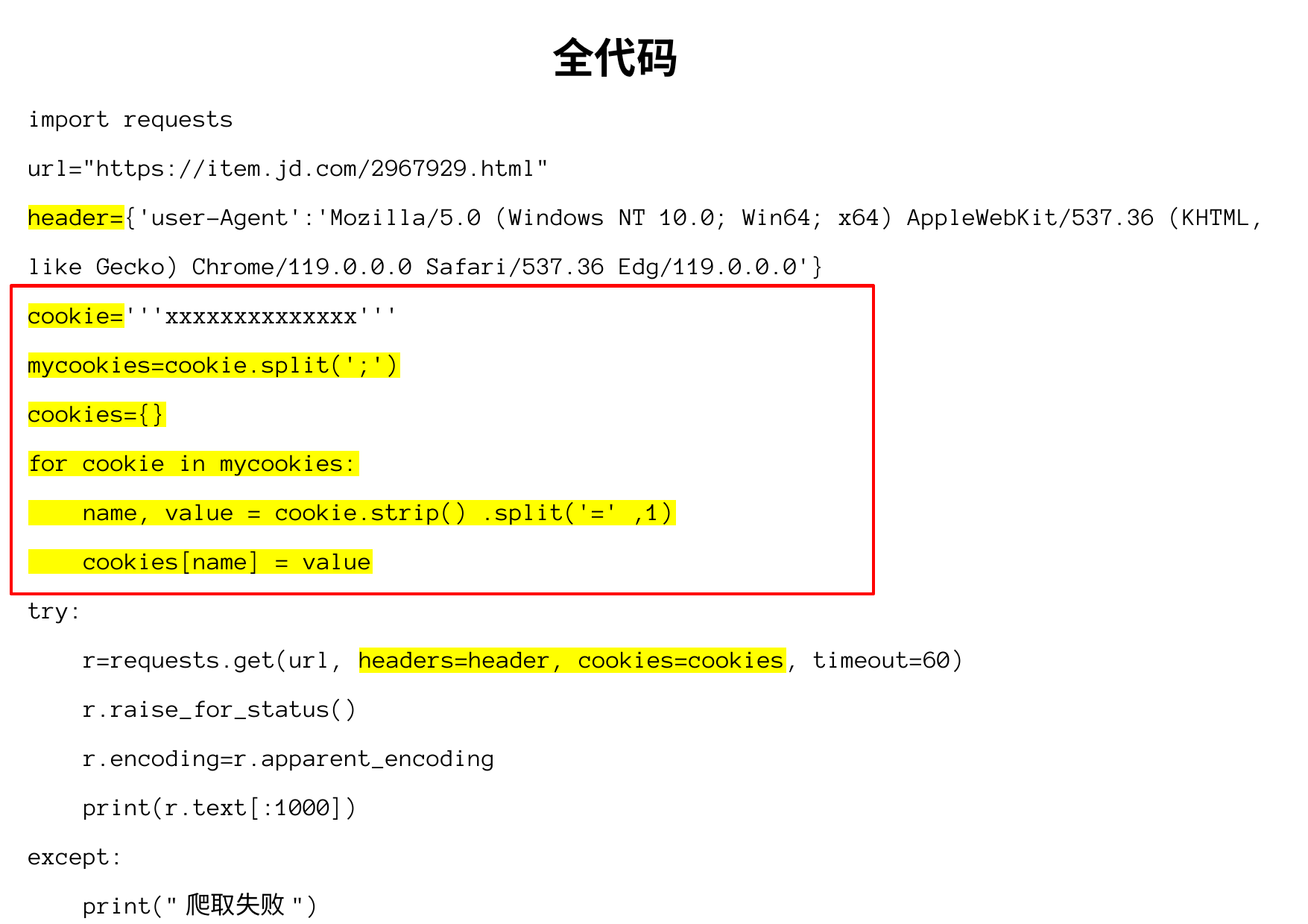

全代码
import requests
url="https://item.jd.com/2967929.html"
header={'user-Agent':'Mozilla/5.0 (Windows NT 10.0; Win64; x64) AppleWebKit/537.36 (KHTML, like Gecko) Chrome/119.0.0.0 Safari/537.36 Edg/119.0.0.0'}
cookie='''xxxxxxxxxxxxxx'''
mycookies=cookie.split(';')
cookies={}
for cookie in mycookies:
    name, value = cookie.strip() .split('=' ,1)
    cookies[name] = value
try:
    r=requests.get(url, headers=header, cookies=cookies, timeout=60)
    r.raise_for_status()
    r.encoding=r.apparent_encoding
    print(r.text[:1000])
except:
    print("爬取失败")